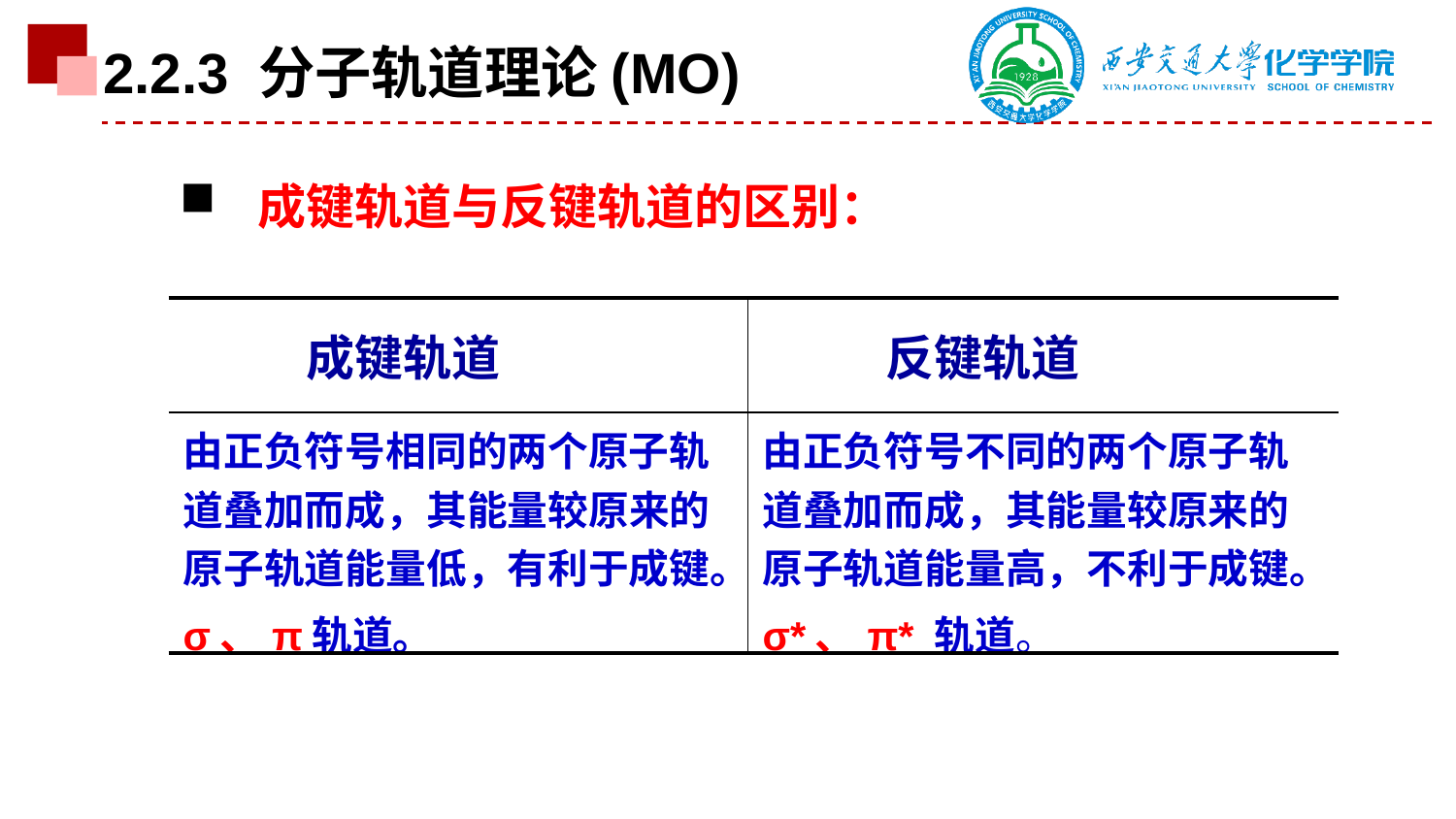

2.2.3 分子轨道理论(MO)
 成键轨道与反键轨道的区别：
| 成键轨道 | 反键轨道 |
| --- | --- |
| 由正负符号相同的两个原子轨道叠加而成，其能量较原来的原子轨道能量低，有利于成键。 σ、π轨道。 | 由正负符号不同的两个原子轨道叠加而成，其能量较原来的原子轨道能量高，不利于成键。 σ\*、π\* 轨道。 |